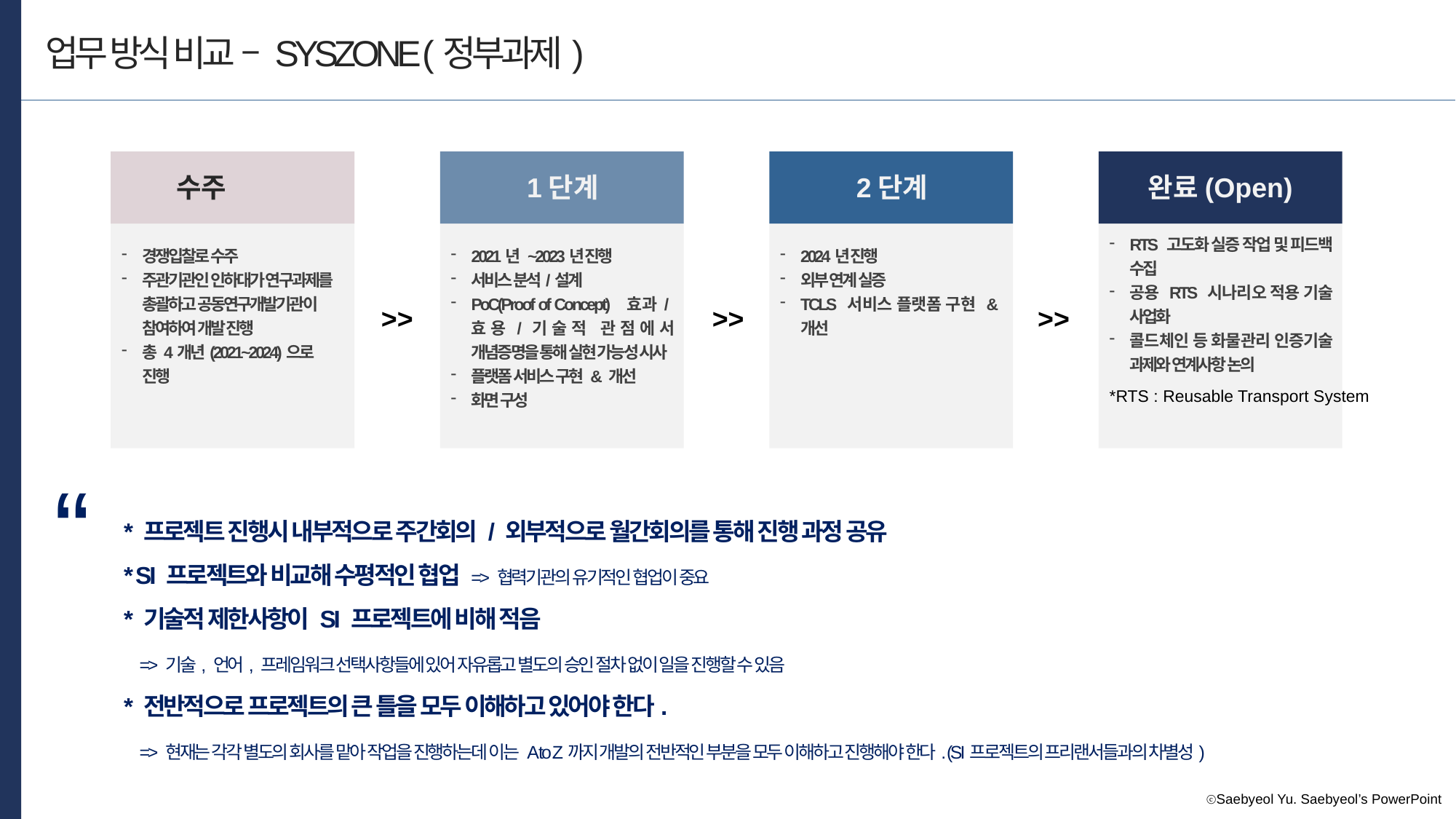

업무 방식 비교 – SYSZONE (정부과제)

수주
1단계
2단계
완료(Open)
RTS 고도화 실증 작업 및 피드백 수집
공용 RTS 시나리오 적용 기술 사업화
콜드체인 등 화물관리 인증기술 과제와 연계사항 논의
경쟁입찰로 수주
주관기관인 인하대가 연구과제를 총괄하고 공동연구개발기관이 참여하여 개발 진행
총 4개년(2021~2024)으로 진행
2021년 ~2023년 진행
서비스 분석/설계
PoC(Proof of Concept)  효과/효용/기술적 관점에서 개념증명을 통해 실현 가능성 시사
플랫폼 서비스 구현 & 개선
화면 구성
2024년 진행
외부 연계 실증
TCLS 서비스 플랫폼 구현 &개선

>>
>>
>>
*RTS : Reusable Transport System

“
* 프로젝트 진행시 내부적으로 주간회의 / 외부적으로 월간회의를 통해 진행 과정 공유
* SI 프로젝트와 비교해 수평적인 협업 => 협력기관의 유기적인 협업이 중요
* 기술적 제한사항이 SI 프로젝트에 비해 적음
   => 기술, 언어, 프레임워크 선택사항들에 있어 자유롭고 별도의 승인 절차 없이 일을 진행할 수 있음
* 전반적으로 프로젝트의 큰 틀을 모두 이해하고 있어야 한다.
   => 현재는 각각 별도의 회사를 맡아 작업을 진행하는데 이는 A to Z까지 개발의 전반적인 부분을 모두 이해하고 진행해야 한다. (SI프로젝트의 프리랜서들과의 차별성)